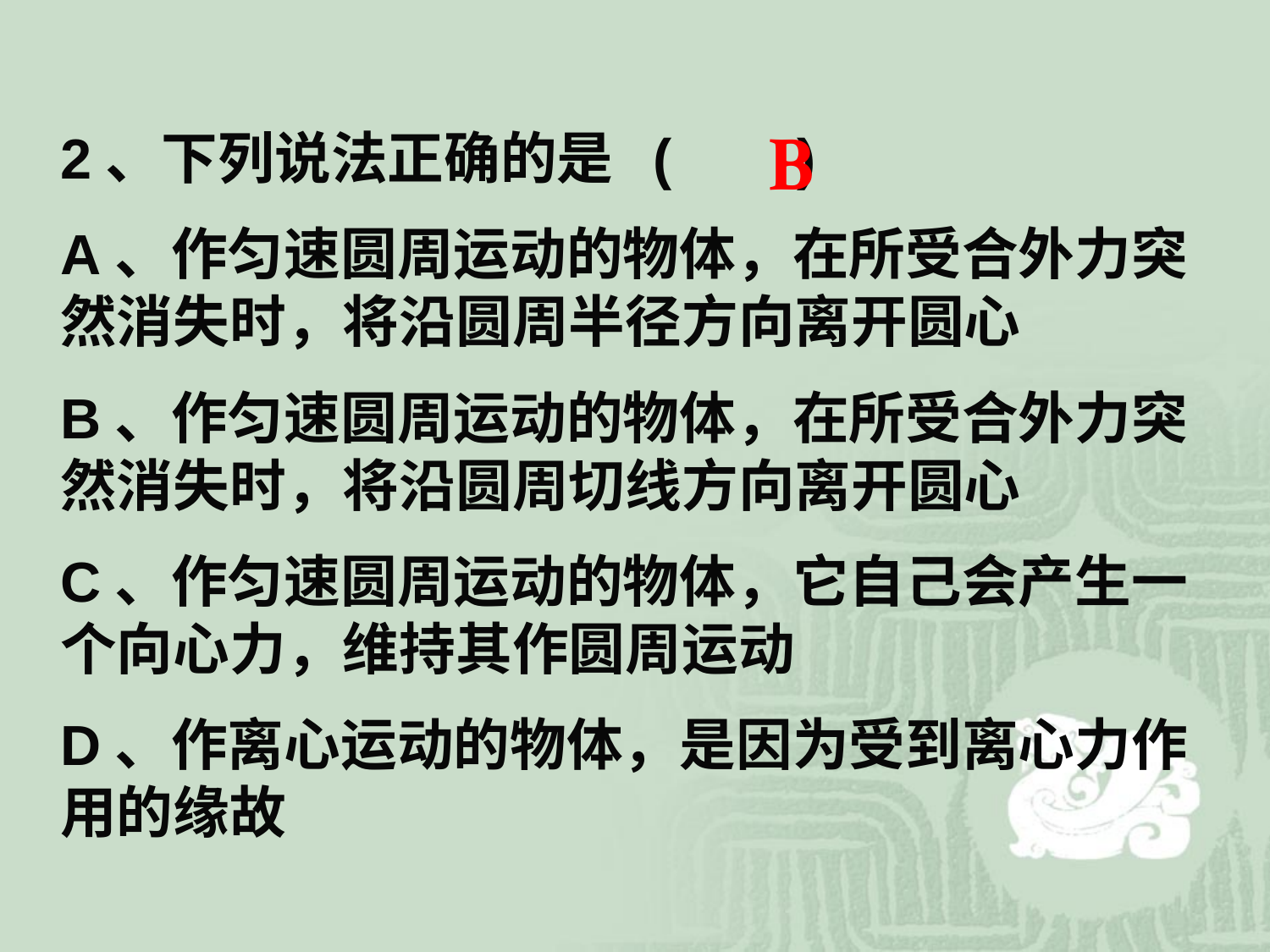

B
2、下列说法正确的是  (        )
A、作匀速圆周运动的物体，在所受合外力突然消失时，将沿圆周半径方向离开圆心
B、作匀速圆周运动的物体，在所受合外力突然消失时，将沿圆周切线方向离开圆心
C、作匀速圆周运动的物体，它自己会产生一个向心力，维持其作圆周运动
D、作离心运动的物体，是因为受到离心力作用的缘故